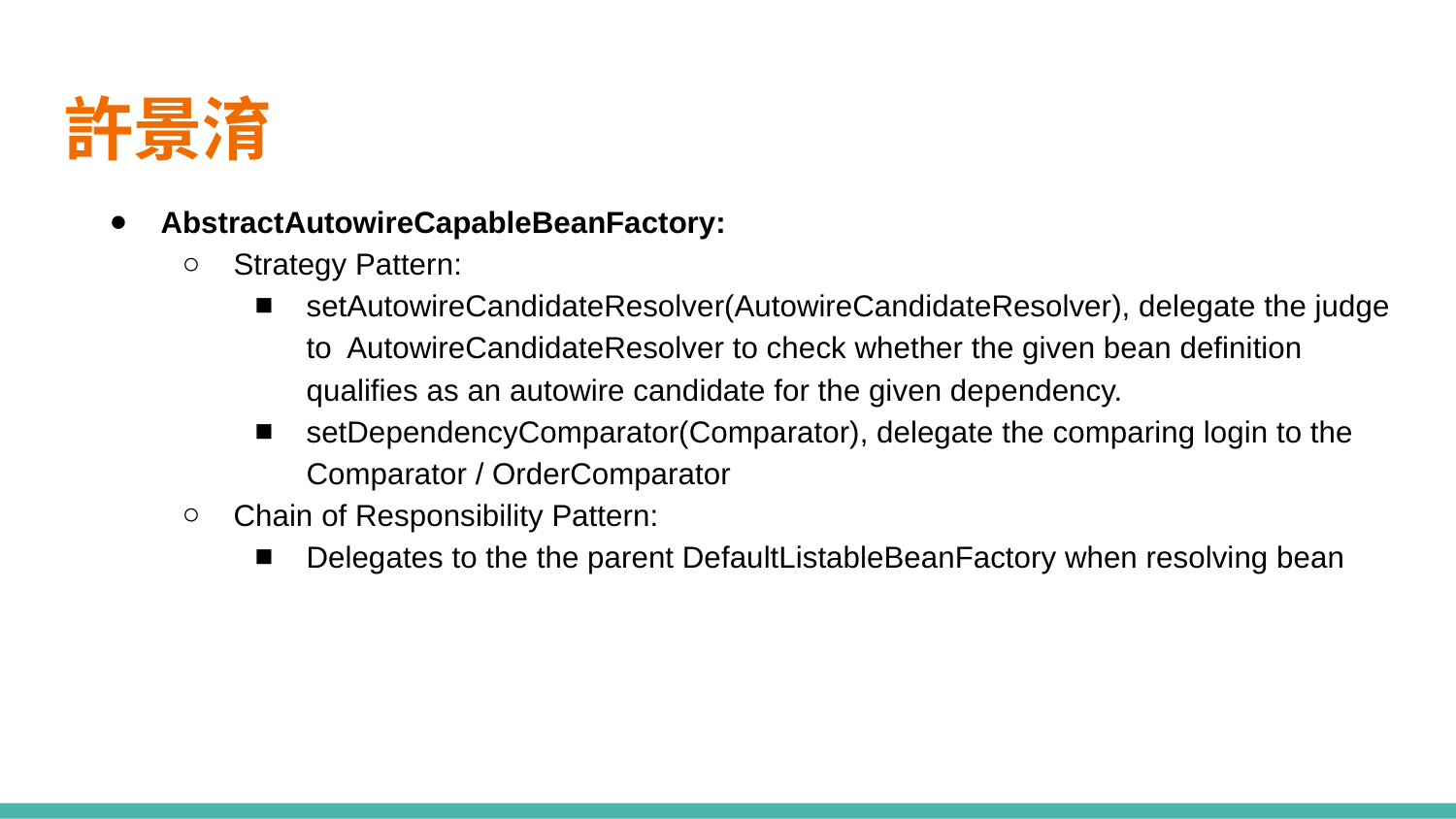

# 許景淯

AbstractAutowireCapableBeanFactory:
Strategy Pattern:
setAutowireCandidateResolver(AutowireCandidateResolver), delegate the judge to  AutowireCandidateResolver to check whether the given bean definition qualifies as an autowire candidate for the given dependency.
setDependencyComparator(Comparator), delegate the comparing login to the Comparator / OrderComparator
Chain of Responsibility Pattern:
Delegates to the the parent DefaultListableBeanFactory when resolving bean